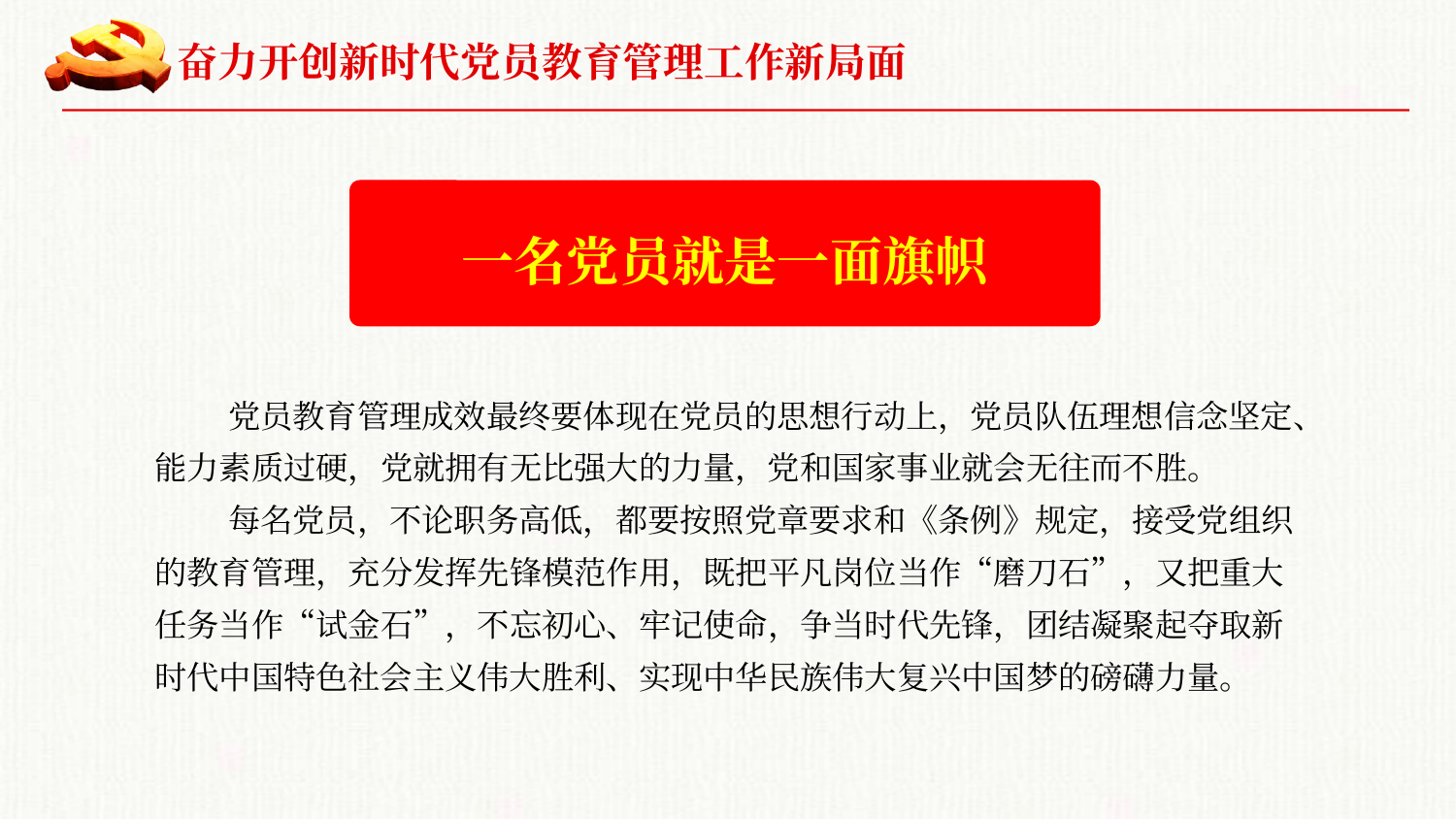

奋力开创新时代党员教育管理工作新局面
一名党员就是一面旗帜
        党员教育管理成效最终要体现在党员的思想行动上，党员队伍理想信念坚定、能力素质过硬，党就拥有无比强大的力量，党和国家事业就会无往而不胜。
        每名党员，不论职务高低，都要按照党章要求和《条例》规定，接受党组织的教育管理，充分发挥先锋模范作用，既把平凡岗位当作“磨刀石”，又把重大任务当作“试金石”，不忘初心、牢记使命，争当时代先锋，团结凝聚起夺取新时代中国特色社会主义伟大胜利、实现中华民族伟大复兴中国梦的磅礴力量。